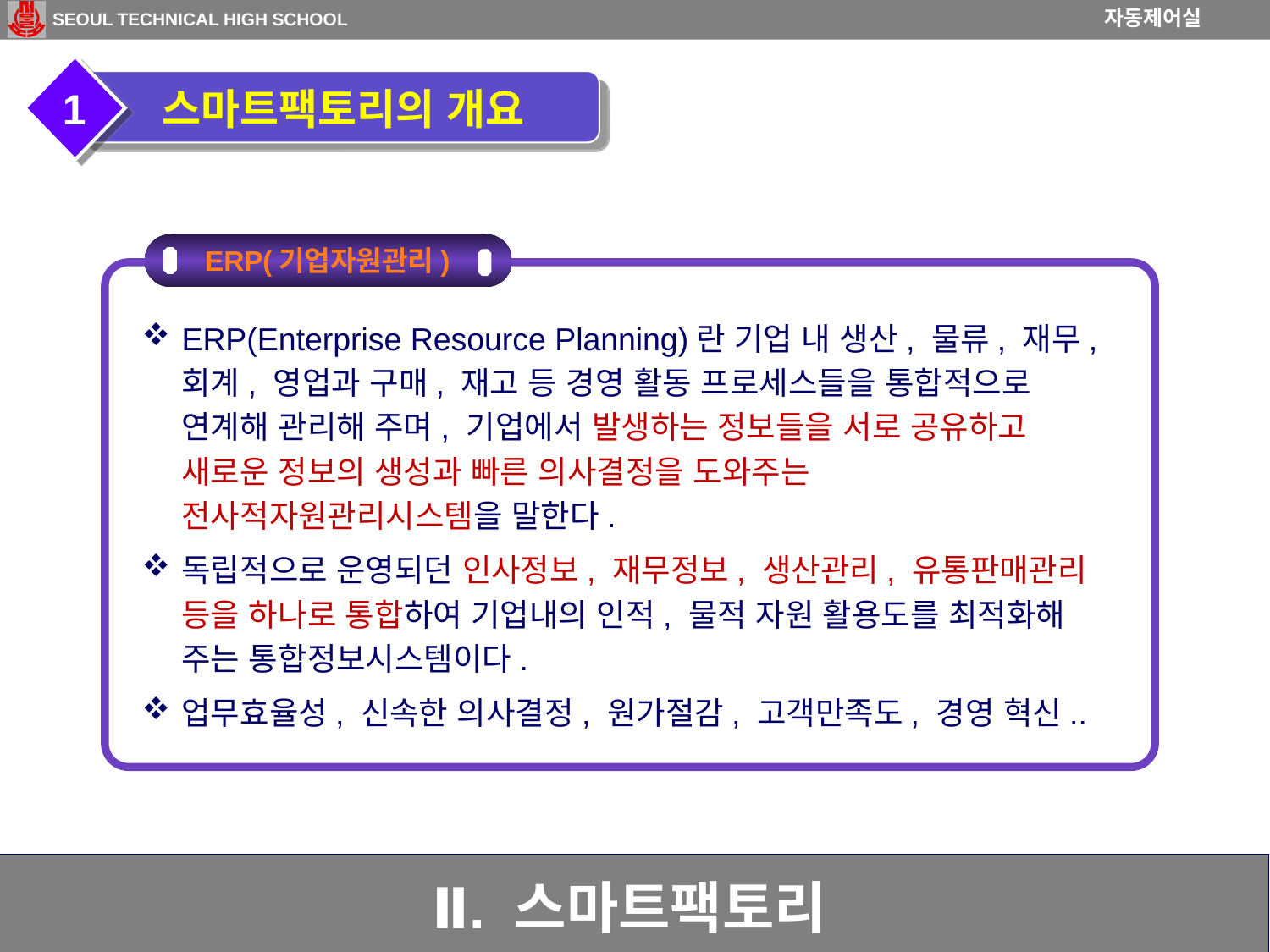

1

   스마트팩토리의 개요

ERP(기업자원관리)

ERP(Enterprise Resource Planning)란 기업 내 생산, 물류, 재무, 회계, 영업과 구매, 재고 등 경영 활동 프로세스들을 통합적으로 연계해 관리해 주며, 기업에서 발생하는 정보들을 서로 공유하고 새로운 정보의 생성과 빠른 의사결정을 도와주는 전사적자원관리시스템을 말한다.
독립적으로 운영되던 인사정보, 재무정보, 생산관리, 유통판매관리 등을 하나로 통합하여 기업내의 인적, 물적 자원 활용도를 최적화해 주는 통합정보시스템이다.
업무효율성, 신속한 의사결정, 원가절감, 고객만족도, 경영 혁신..